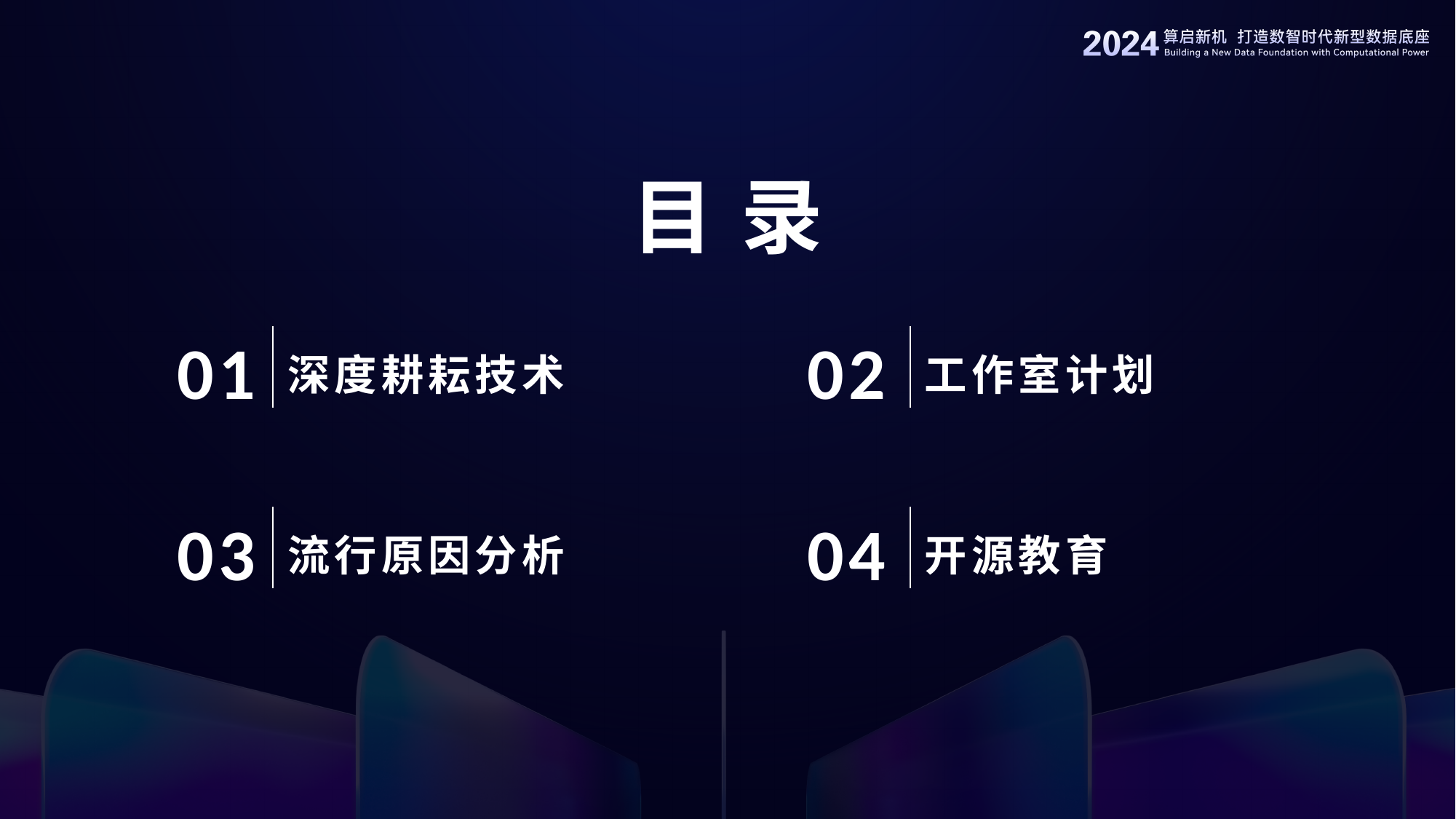

目 录
01
深度耕耘技术
02
工作室计划
03
流行原因分析
04
开源教育